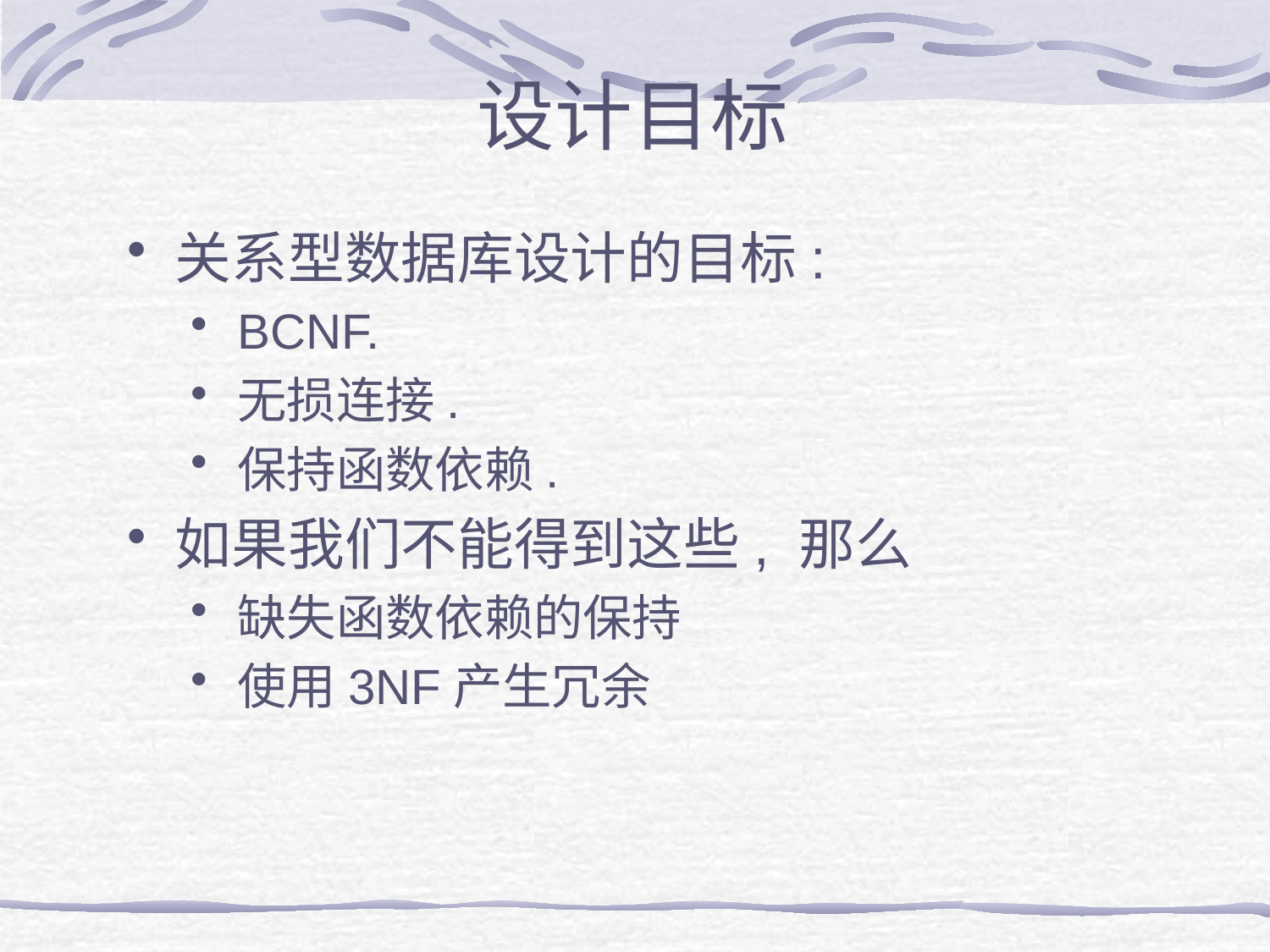

# 设计目标
关系型数据库设计的目标:
BCNF.
无损连接.
保持函数依赖.
如果我们不能得到这些, 那么
缺失函数依赖的保持
使用3NF产生冗余